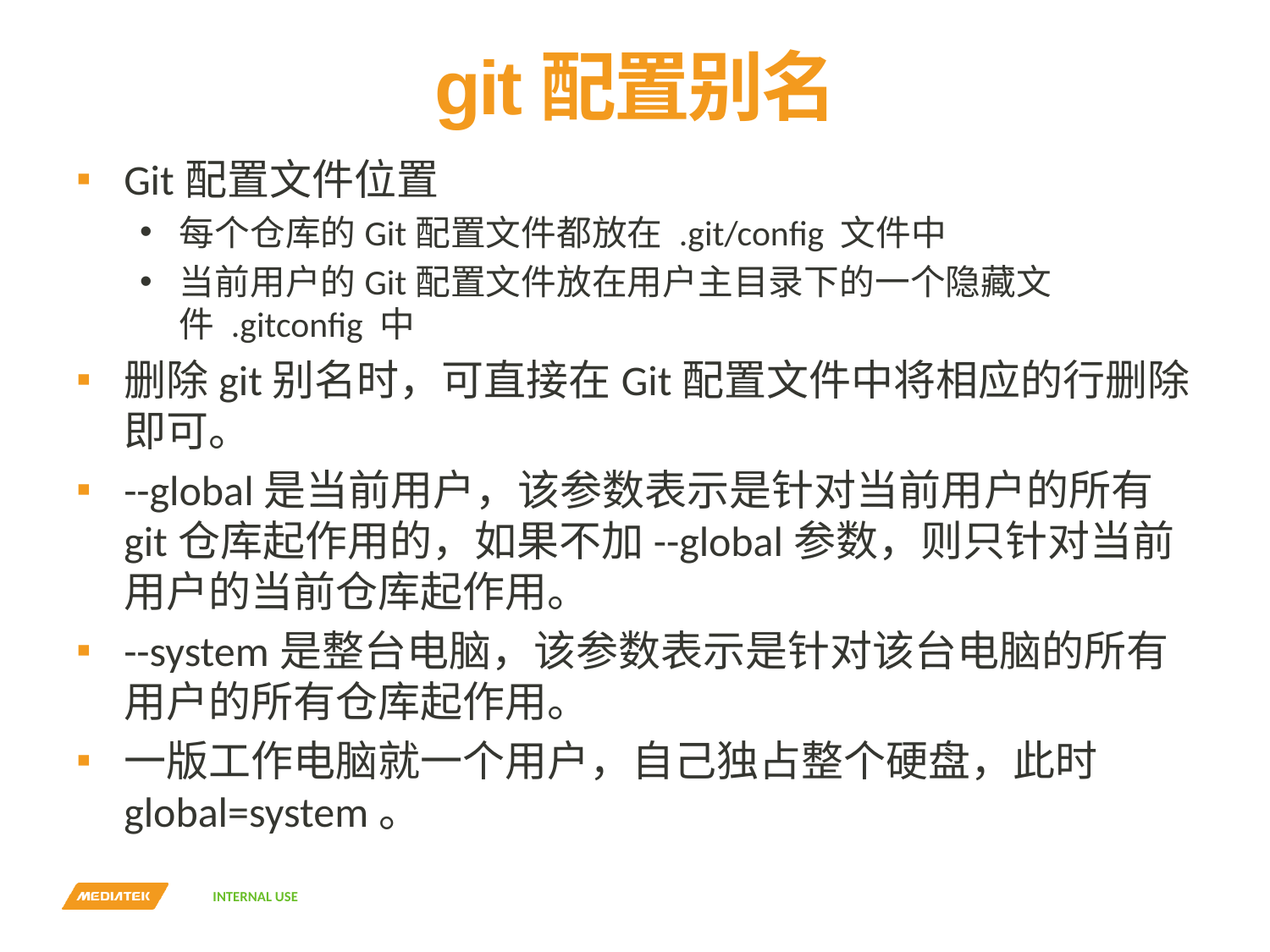

# git配置别名
Git配置文件位置
每个仓库的Git配置文件都放在 .git/config 文件中
当前用户的Git配置文件放在用户主目录下的一个隐藏文件 .gitconfig 中
删除git别名时，可直接在Git配置文件中将相应的行删除即可。
--global是当前用户，该参数表示是针对当前用户的所有git仓库起作用的，如果不加--global参数，则只针对当前用户的当前仓库起作用。
--system是整台电脑，该参数表示是针对该台电脑的所有用户的所有仓库起作用。
一版工作电脑就一个用户，自己独占整个硬盘，此时global=system。